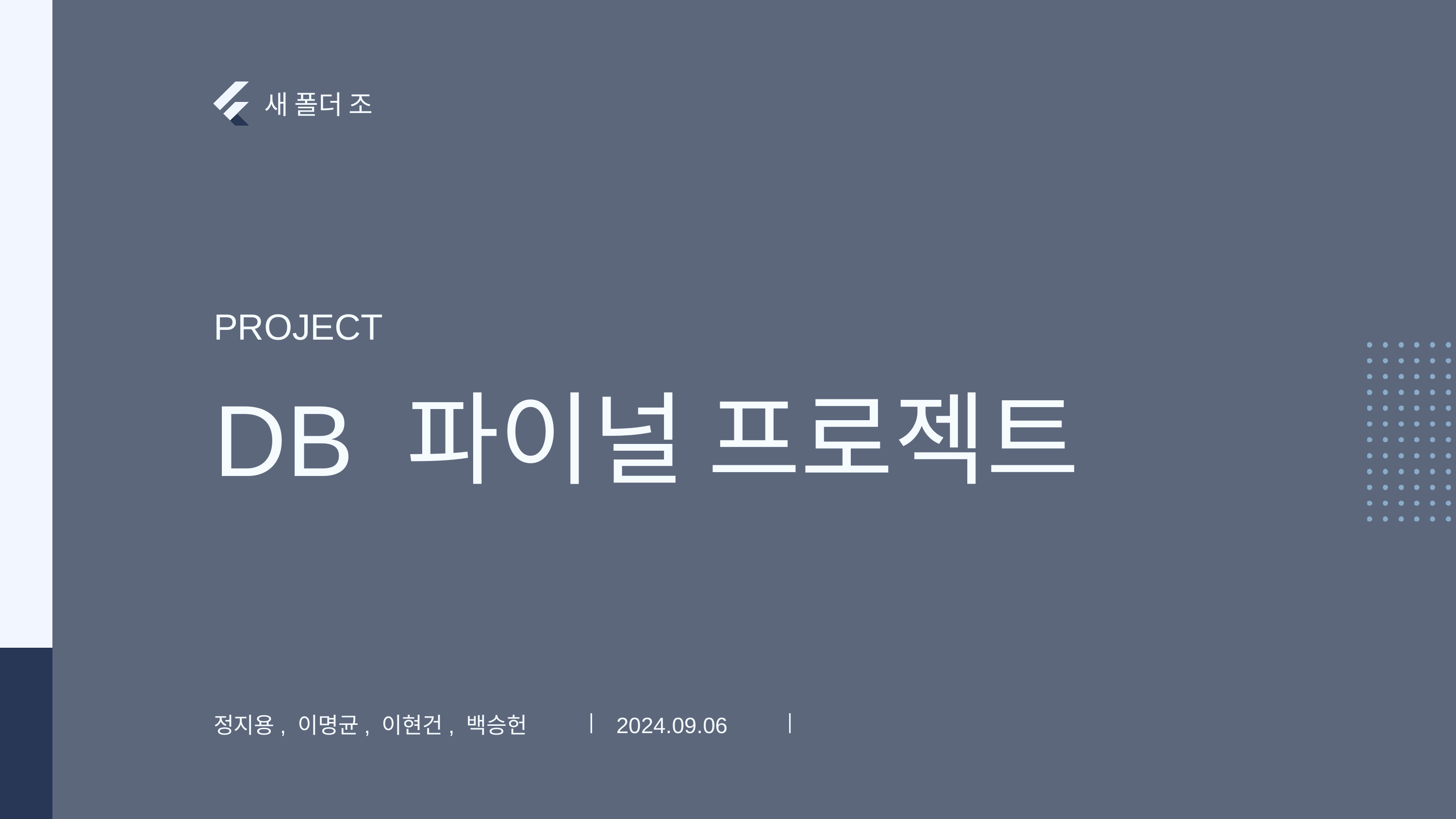

새 폴더 조

PROJECT

DB 파이널 프로젝트

정지용, 이명균, 이현건, 백승헌

2024.09.06